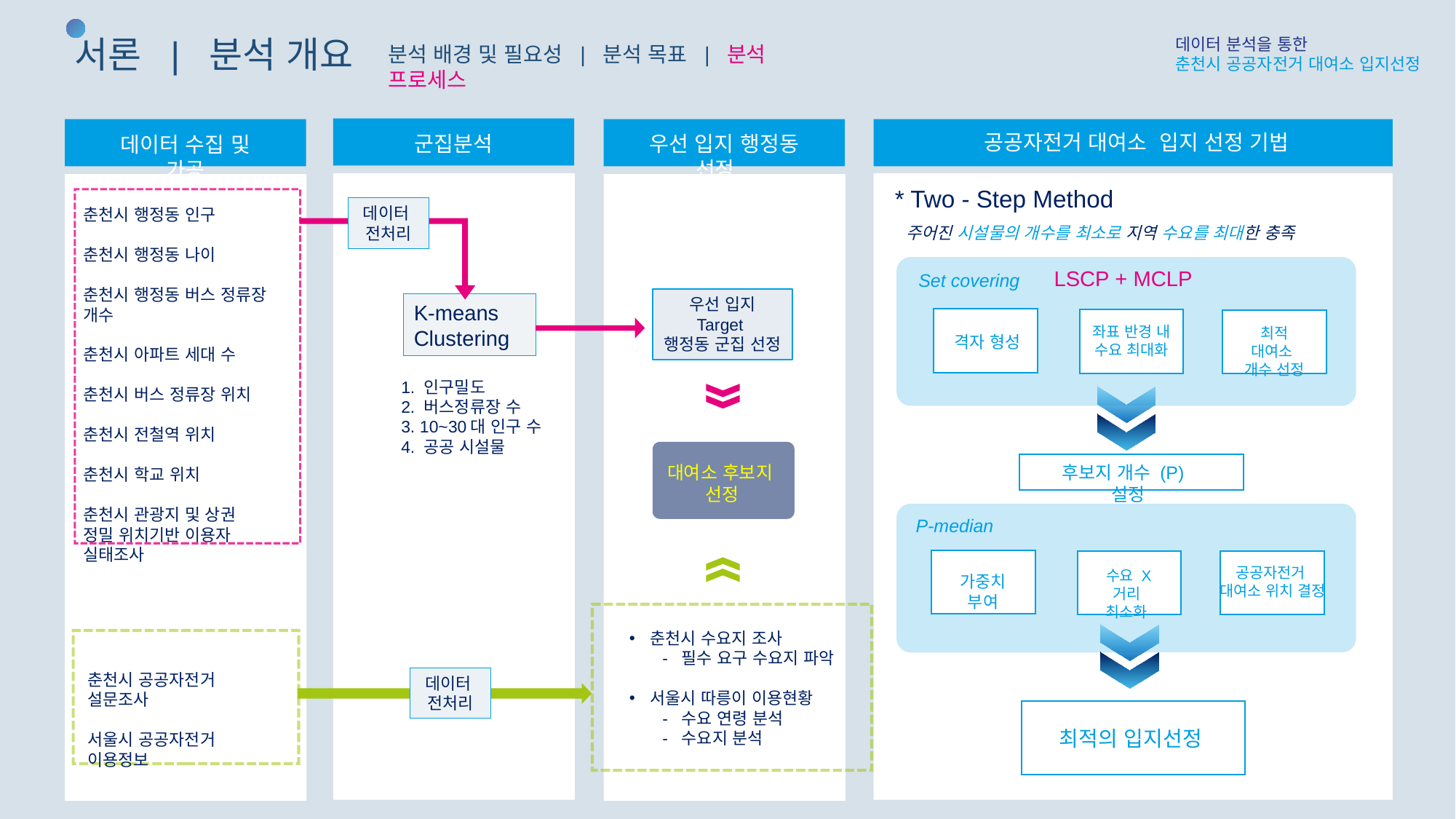

서론  |  분석 개요
데이터 분석을 통한
춘천시 공공자전거 대여소 입지선정
분석 배경 및 필요성  |  분석 목표  |  분석 프로세스

공공자전거 대여소  입지 선정 기법

* Two - Step Method
주어진 시설물의 개수를 최소로 지역 수요를 최대한 충족

LSCP + MCLP
Set covering

좌표 반경 내
수요 최대화
최적 대여소
개수 선정
격자 형성

후보지 개수 (P)   설정

P-median

공공자전거
대여소 위치 결정
수요 X 거리
최소화
가중치 부여
우선 입지 행정동 선정
군집분석
데이터 수집 및 가공

데이터
전처리
춘천시 행정동 인구

춘천시 행정동 나이

춘천시 행정동 버스 정류장 개수

춘천시 아파트 세대 수

춘천시 버스 정류장 위치

춘천시 전철역 위치

춘천시 학교 위치

춘천시 관광지 및 상권
정밀 위치기반 이용자 실태조사

우선 입지
Target
행정동 군집 선정
K-means
Clustering

1. 인구밀도
2. 버스정류장 수
3. 10~30대 인구 수
4. 공공 시설물

대여소 후보지
선정

춘천시 수요지 조사
       -  필수 요구 수요지 파악

서울시 따릉이 이용현황
       -  수요 연령 분석
       -  수요지 분석

춘천시 공공자전거 설문조사

서울시 공공자전거 이용정보
데이터
전처리

최적의 입지선정